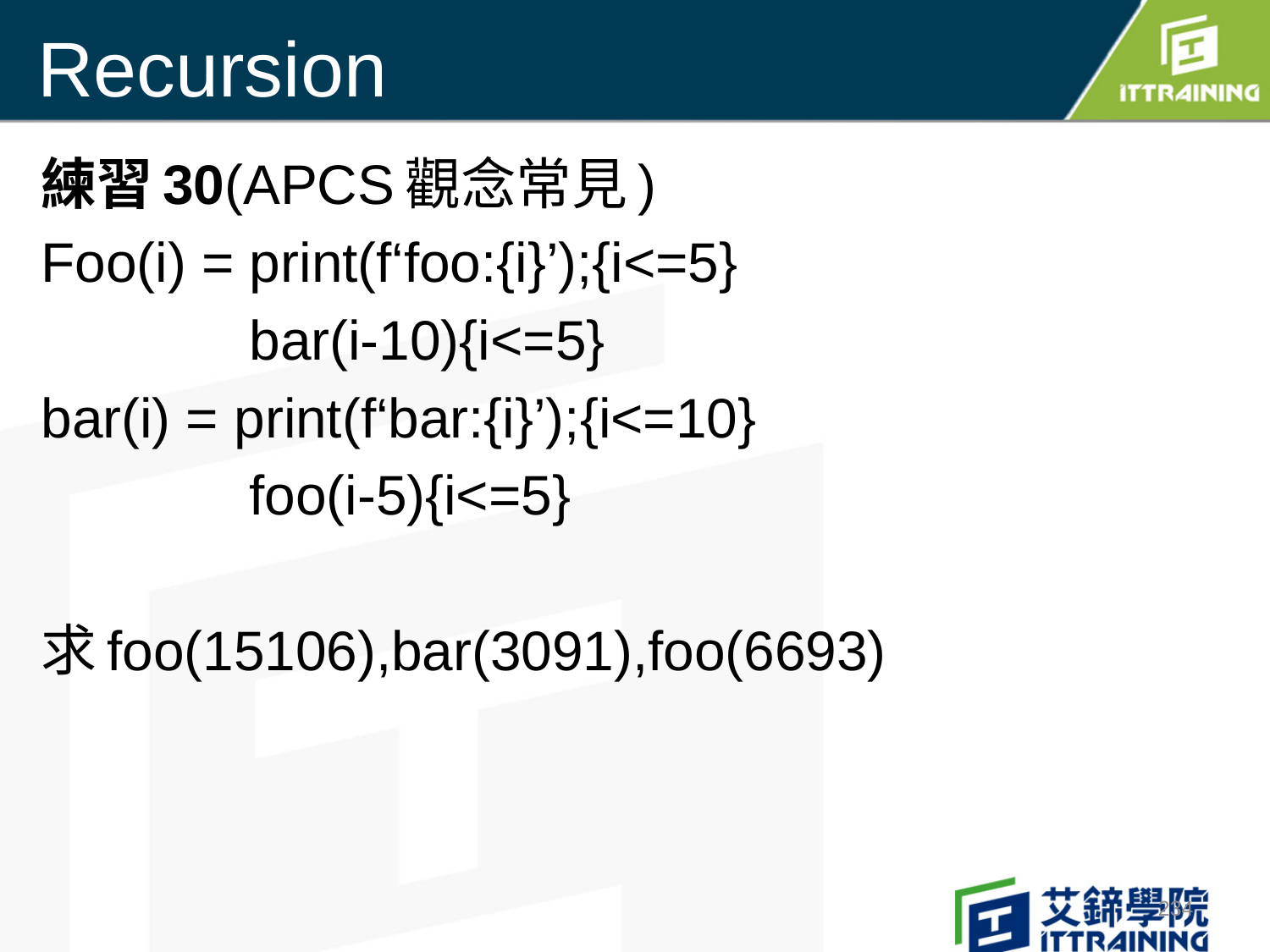

# Recursion
練習30(APCS觀念常見)
Foo(i) = print(f‘foo:{i}’);{i<=5}
	       bar(i-10){i<=5}
bar(i) = print(f‘bar:{i}’);{i<=10}
	       foo(i-5){i<=5}

求foo(15106),bar(3091),foo(6693)

234